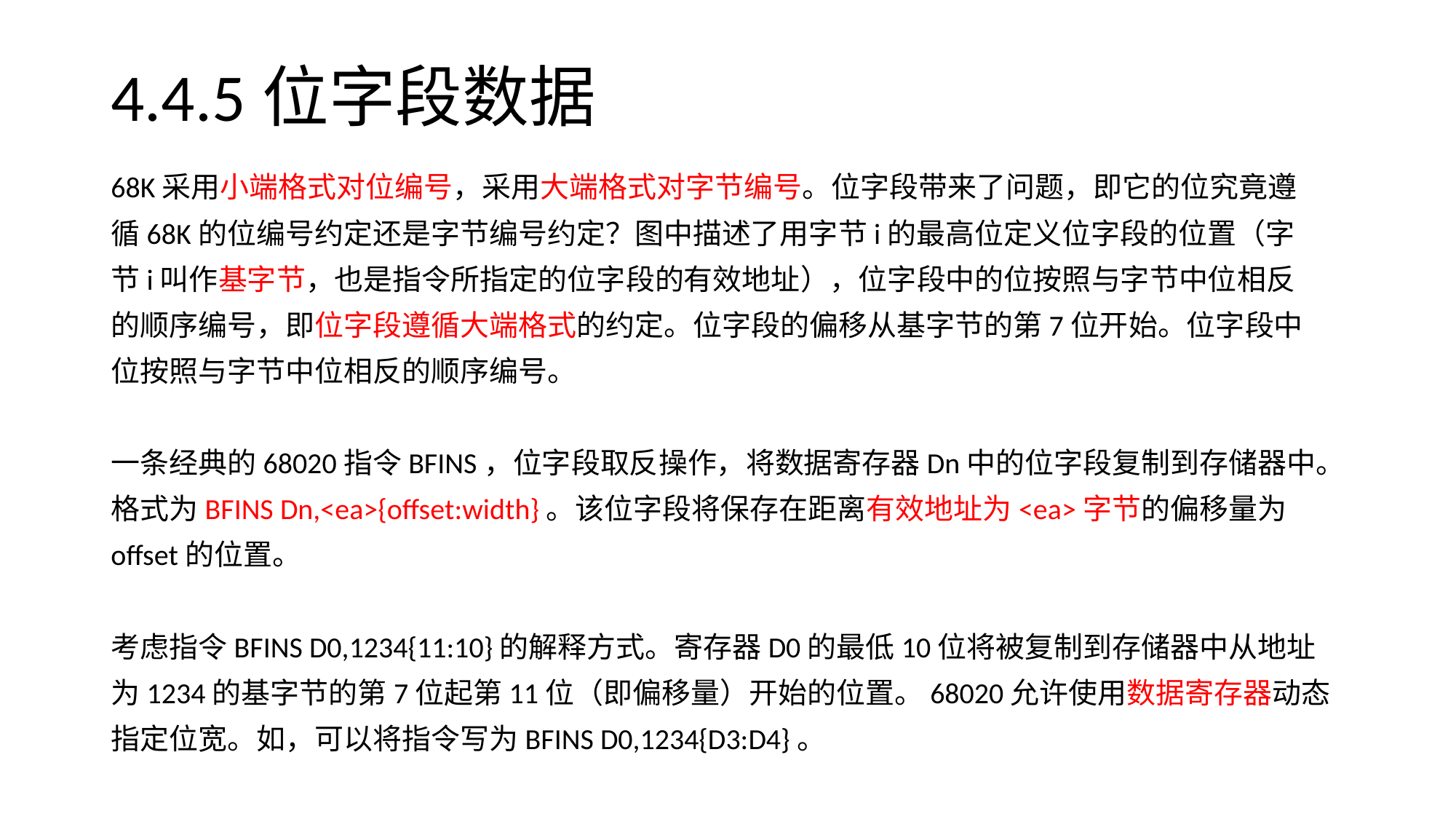

# 4.4.5位字段数据
68K采用小端格式对位编号，采用大端格式对字节编号。位字段带来了问题，即它的位究竟遵
循68K的位编号约定还是字节编号约定？图中描述了用字节i的最高位定义位字段的位置（字
节i叫作基字节，也是指令所指定的位字段的有效地址），位字段中的位按照与字节中位相反
的顺序编号，即位字段遵循大端格式的约定。位字段的偏移从基字节的第7位开始。位字段中
位按照与字节中位相反的顺序编号。

一条经典的68020指令BFINS，位字段取反操作，将数据寄存器Dn中的位字段复制到存储器中。
格式为BFINS Dn,<ea>{offset:width}。该位字段将保存在距离有效地址为<ea>字节的偏移量为
offset的位置。

考虑指令BFINS D0,1234{11:10}的解释方式。寄存器D0的最低10位将被复制到存储器中从地址
为1234的基字节的第7位起第11位（即偏移量）开始的位置。68020允许使用数据寄存器动态
指定位宽。如，可以将指令写为BFINS D0,1234{D3:D4}。